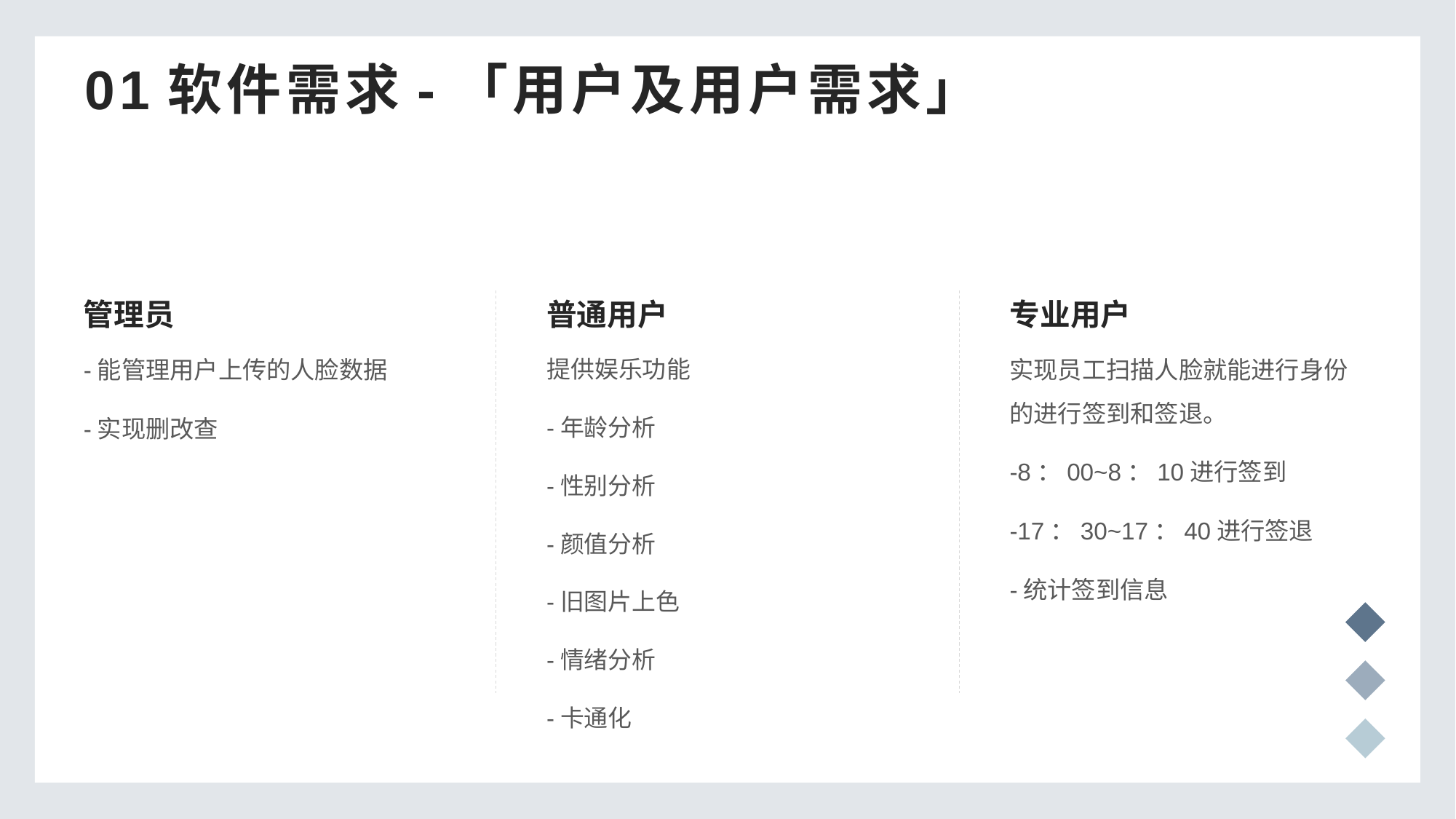

01软件需求-「用户及用户需求」
管理员
普通用户
专业用户
-能管理用户上传的人脸数据
-实现删改查
提供娱乐功能
-年龄分析
-性别分析
-颜值分析
-旧图片上色
-情绪分析
-卡通化
实现员工扫描人脸就能进行身份的进行签到和签退。
-8：00~8：10进行签到
-17：30~17：40进行签退
-统计签到信息